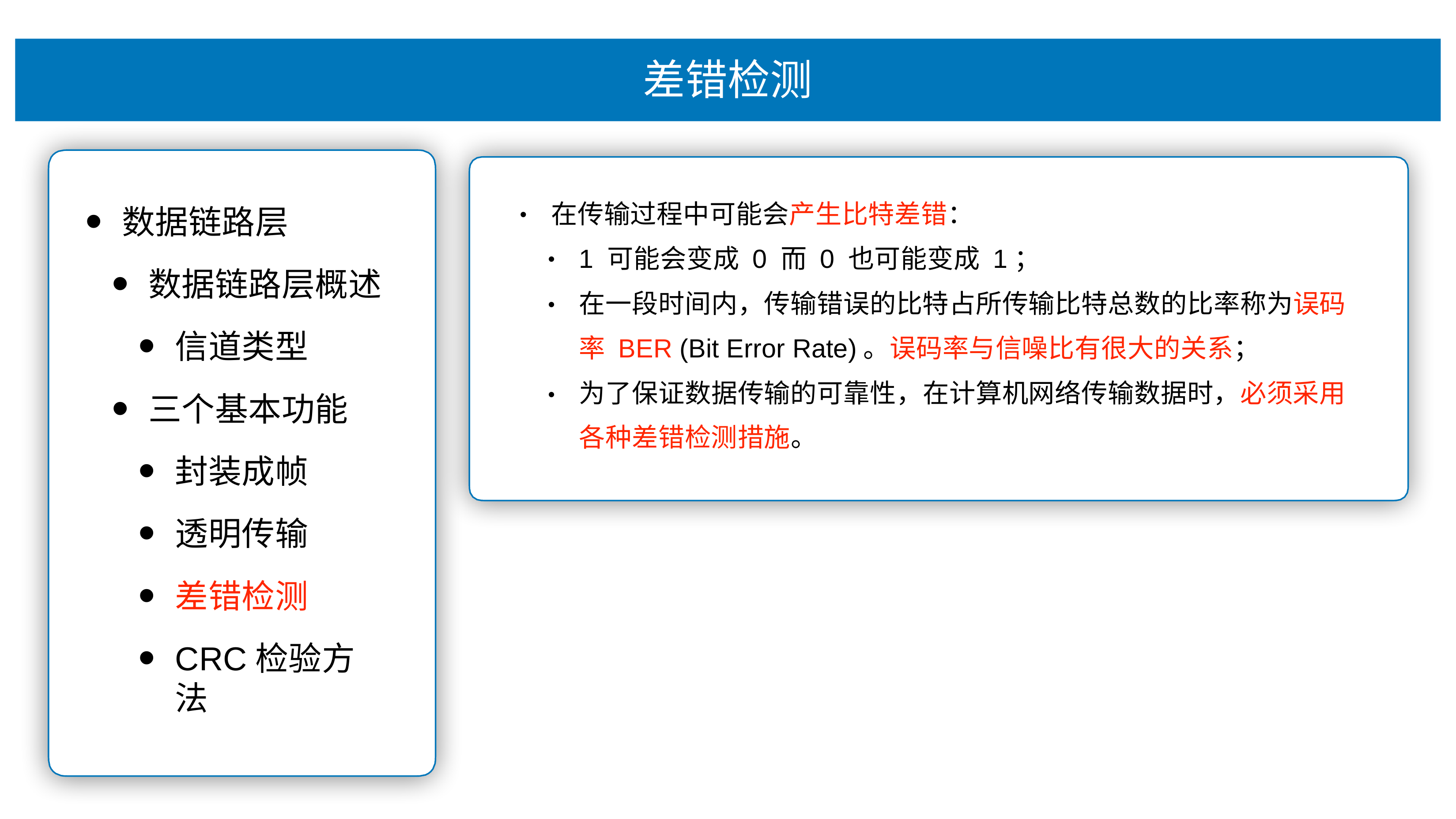

# 差错检测

数据链路层
数据链路层概述
信道类型
三个基本功能
封装成帧
透明传输
差错检测
CRC检验⽅法
在传输过程中可能会产⽣⽐特差错：
•
1 可能会变成 0 ⽽ 0 也可能变成 1；
在⼀段时间内，传输错误的⽐特占所传输⽐特总数的⽐率称为误码 率 BER (Bit Error Rate)。误码率与信噪⽐有很⼤的关系；
为了保证数据传输的可靠性，在计算机⽹络传输数据时，必须采⽤ 各种差错检测措施。
•
•
•